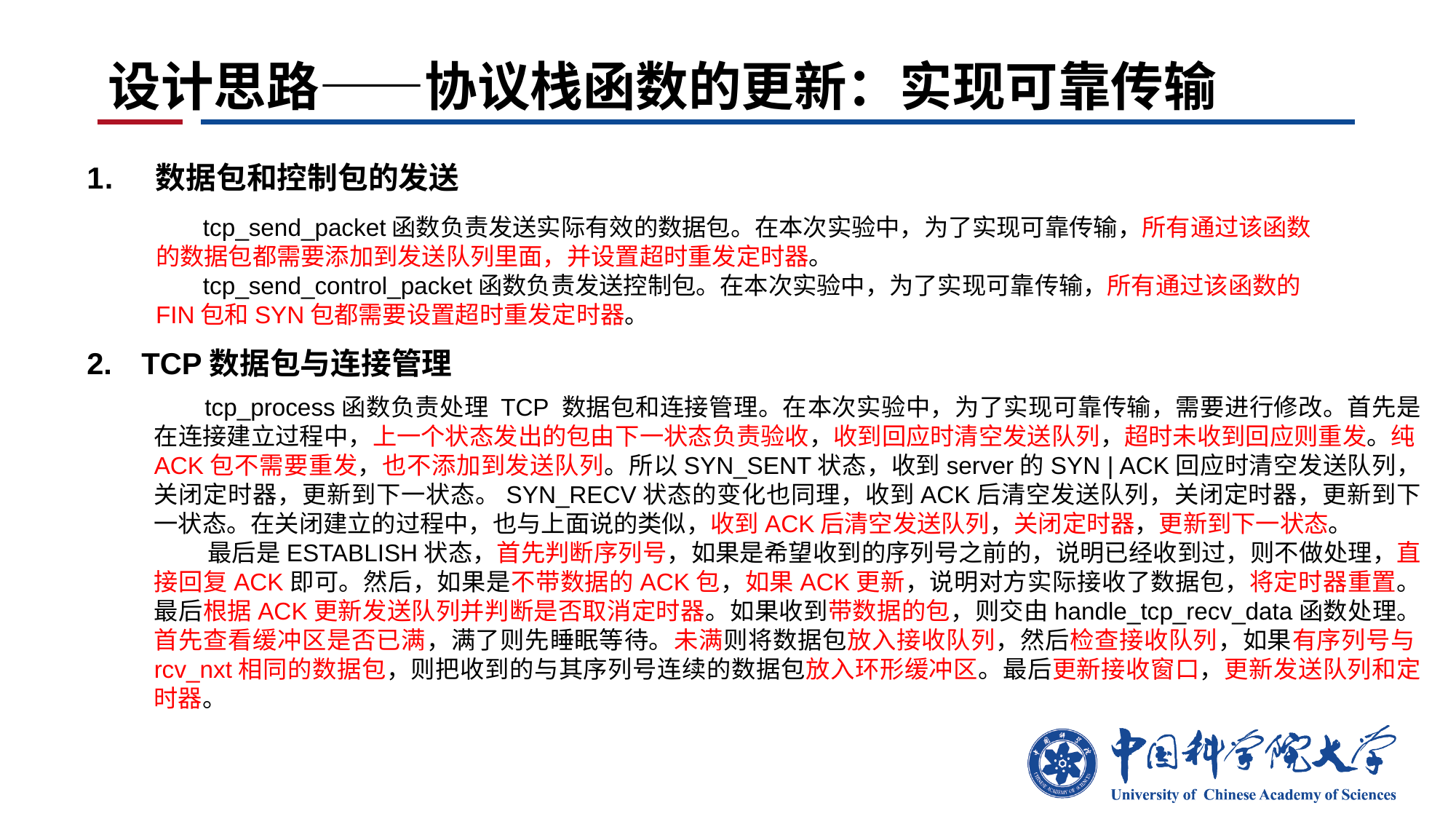

# 设计思路——协议栈函数的更新：实现可靠传输
 数据包和控制包的发送
       tcp_send_packet函数负责发送实际有效的数据包。在本次实验中，为了实现可靠传输，所有通过该函数的数据包都需要添加到发送队列里面，并设置超时重发定时器。
       tcp_send_control_packet函数负责发送控制包。在本次实验中，为了实现可靠传输，所有通过该函数的FIN包和SYN包都需要设置超时重发定时器。

TCP数据包与连接管理
  tcp_process函数负责处理 TCP 数据包和连接管理。在本次实验中，为了实现可靠传输，需要进行修改。首先是在连接建立过程中，上一个状态发出的包由下一状态负责验收，收到回应时清空发送队列，超时未收到回应则重发。纯ACK包不需要重发，也不添加到发送队列。所以SYN_SENT状态，收到server的SYN | ACK回应时清空发送队列，关闭定时器，更新到下一状态。SYN_RECV状态的变化也同理，收到ACK后清空发送队列，关闭定时器，更新到下一状态。在关闭建立的过程中，也与上面说的类似，收到ACK后清空发送队列，关闭定时器，更新到下一状态。
  最后是ESTABLISH状态，首先判断序列号，如果是希望收到的序列号之前的，说明已经收到过，则不做处理，直接回复ACK即可。然后，如果是不带数据的ACK包，如果ACK更新，说明对方实际接收了数据包，将定时器重置。最后根据ACK更新发送队列并判断是否取消定时器。如果收到带数据的包，则交由handle_tcp_recv_data函数处理。首先查看缓冲区是否已满，满了则先睡眠等待。未满则将数据包放入接收队列，然后检查接收队列，如果有序列号与rcv_nxt相同的数据包，则把收到的与其序列号连续的数据包放入环形缓冲区。最后更新接收窗口，更新发送队列和定时器。